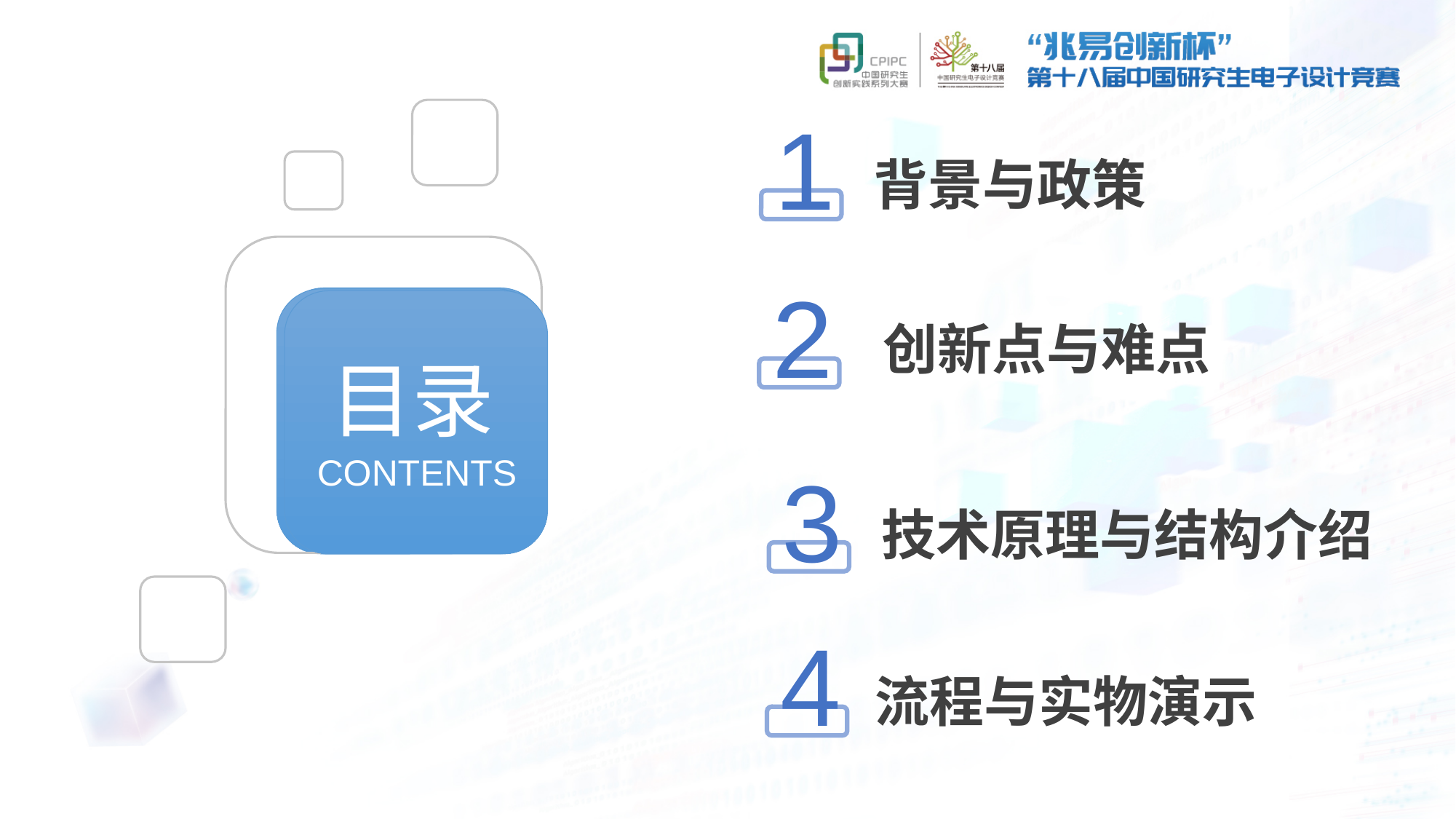

1
背景与政策

2
创新点与难点
目录

CONTENTS
3
技术原理与结构介绍

4
流程与实物演示